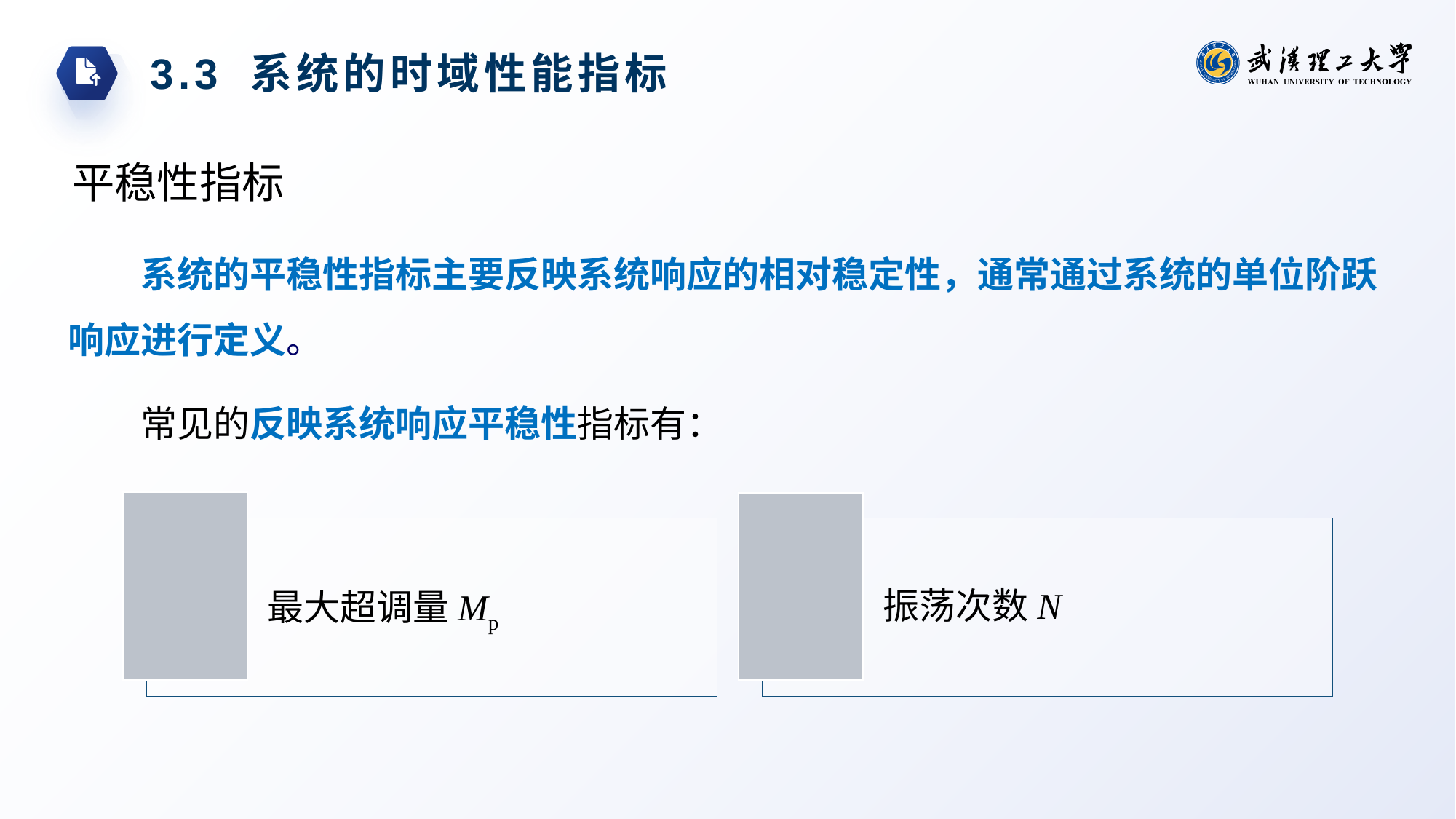

3.3 系统的时域性能指标
平稳性指标
系统的平稳性指标主要反映系统响应的相对稳定性，通常通过系统的单位阶跃响应进行定义。
常见的反映系统响应平稳性指标有：
最大超调量Mp
振荡次数N